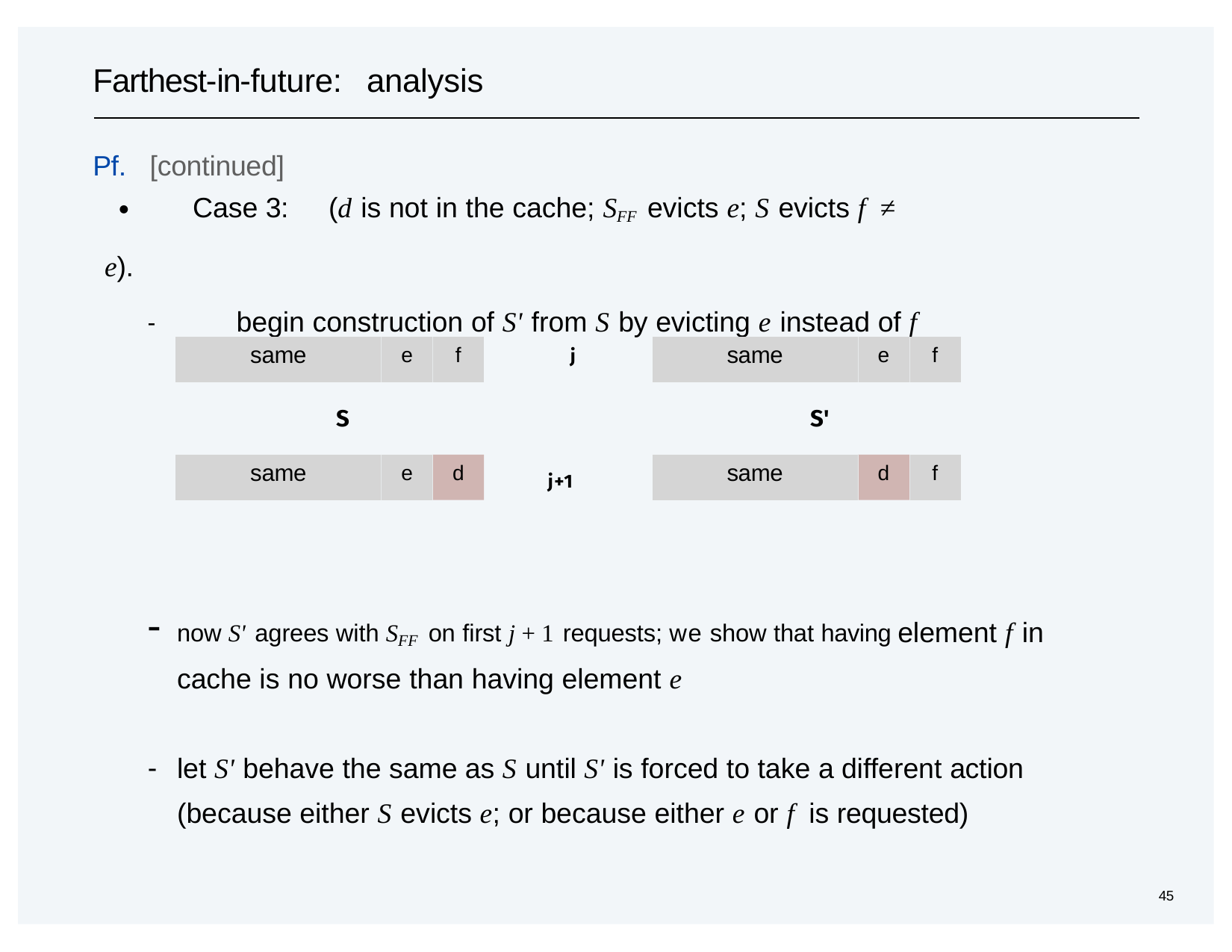

# Farthest-in-future:	analysis

Pf.	[continued]
・Case 3:	(d is not in the cache; SFF evicts e; S evicts f ≠ e).
-	begin construction of S' from S by evicting e instead of f
| same | e | f |
| --- | --- | --- |
| same | e | f |
| --- | --- | --- |
j
S
S'
| same | e | d |
| --- | --- | --- |
| same | d | f |
| --- | --- | --- |
j+1
now S' agrees with SFF on first j + 1 requests; we show that having element f in cache is no worse than having element e

let S' behave the same as S until S' is forced to take a different action (because either S evicts e; or because either e or f is requested)
45